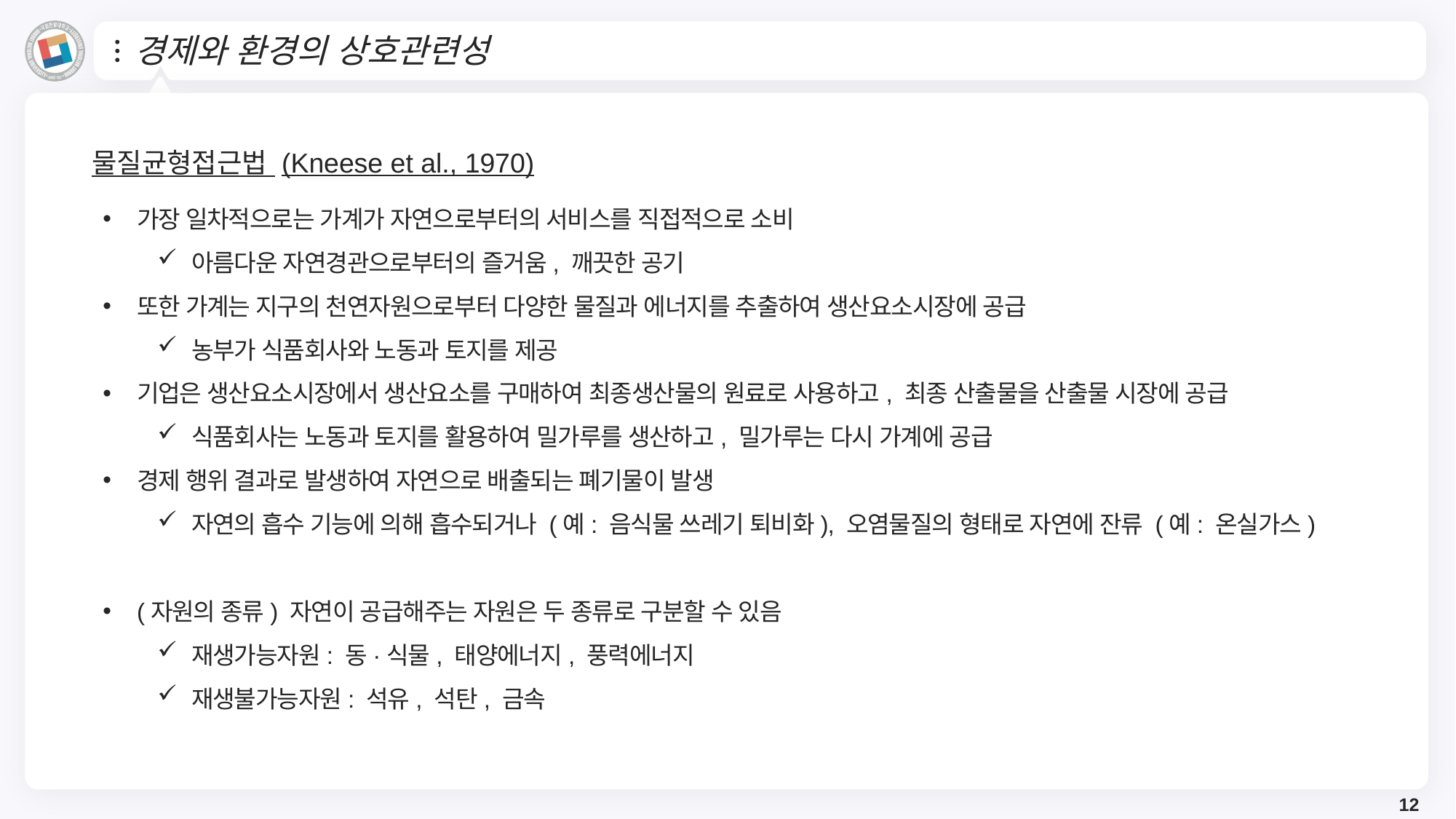

# 경제와 환경의 상호관련성
물질균형접근법 (Kneese et al., 1970)

가장 일차적으로는 가계가 자연으로부터의 서비스를 직접적으로 소비
아름다운 자연경관으로부터의 즐거움, 깨끗한 공기
또한 가계는 지구의 천연자원으로부터 다양한 물질과 에너지를 추출하여 생산요소시장에 공급
농부가 식품회사와 노동과 토지를 제공
기업은 생산요소시장에서 생산요소를 구매하여 최종생산물의 원료로 사용하고, 최종 산출물을 산출물 시장에 공급
식품회사는 노동과 토지를 활용하여 밀가루를 생산하고, 밀가루는 다시 가계에 공급
경제 행위 결과로 발생하여 자연으로 배출되는 폐기물이 발생
자연의 흡수 기능에 의해 흡수되거나 (예: 음식물 쓰레기 퇴비화), 오염물질의 형태로 자연에 잔류 (예: 온실가스)

(자원의 종류) 자연이 공급해주는 자원은 두 종류로 구분할 수 있음
재생가능자원: 동·식물, 태양에너지, 풍력에너지
재생불가능자원: 석유, 석탄, 금속

12